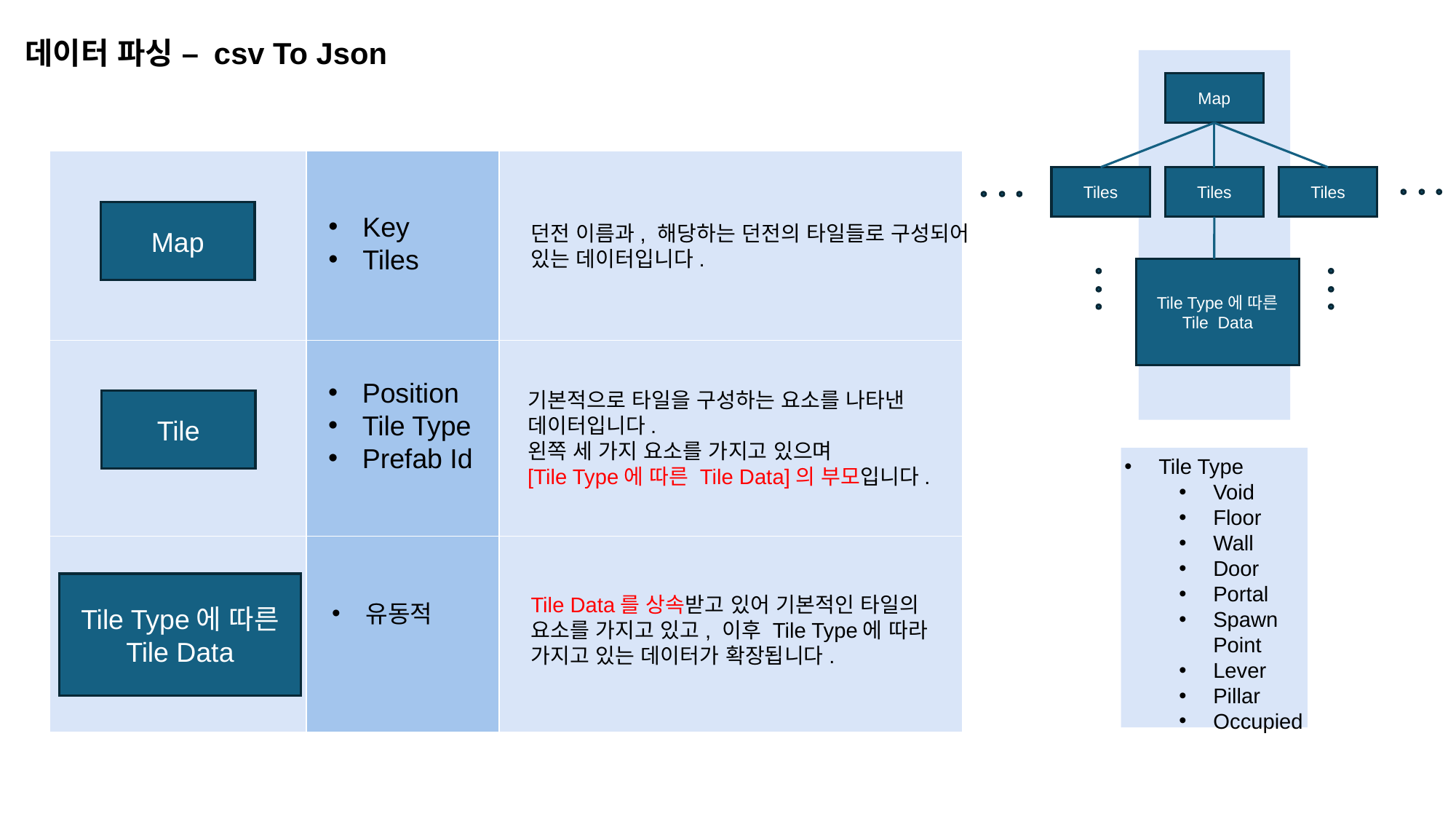

데이터 파싱 – csv To Json

Map
Tiles
Tiles
Tiles

Tile Type에 따른 Tile  Data

|  |  |  |
| --- | --- | --- |
|  |  |  |
|  |  |  |
Map
Key
Tiles
던전 이름과, 해당하는 던전의 타일들로 구성되어 있는 데이터입니다.
Position
Tile Type
Prefab Id
기본적으로 타일을 구성하는 요소를 나타낸 데이터입니다.
왼쪽 세 가지 요소를 가지고 있으며
[Tile Type에 따른 Tile Data]의 부모입니다.
Tile
Tile Type
Void
Floor
Wall
Door
Portal
Spawn Point
Lever
Pillar
Occupied

Tile Type에 따른 Tile Data
Tile Data를 상속받고 있어 기본적인 타일의 요소를 가지고 있고, 이후 Tile Type에 따라 가지고 있는 데이터가 확장됩니다.
유동적